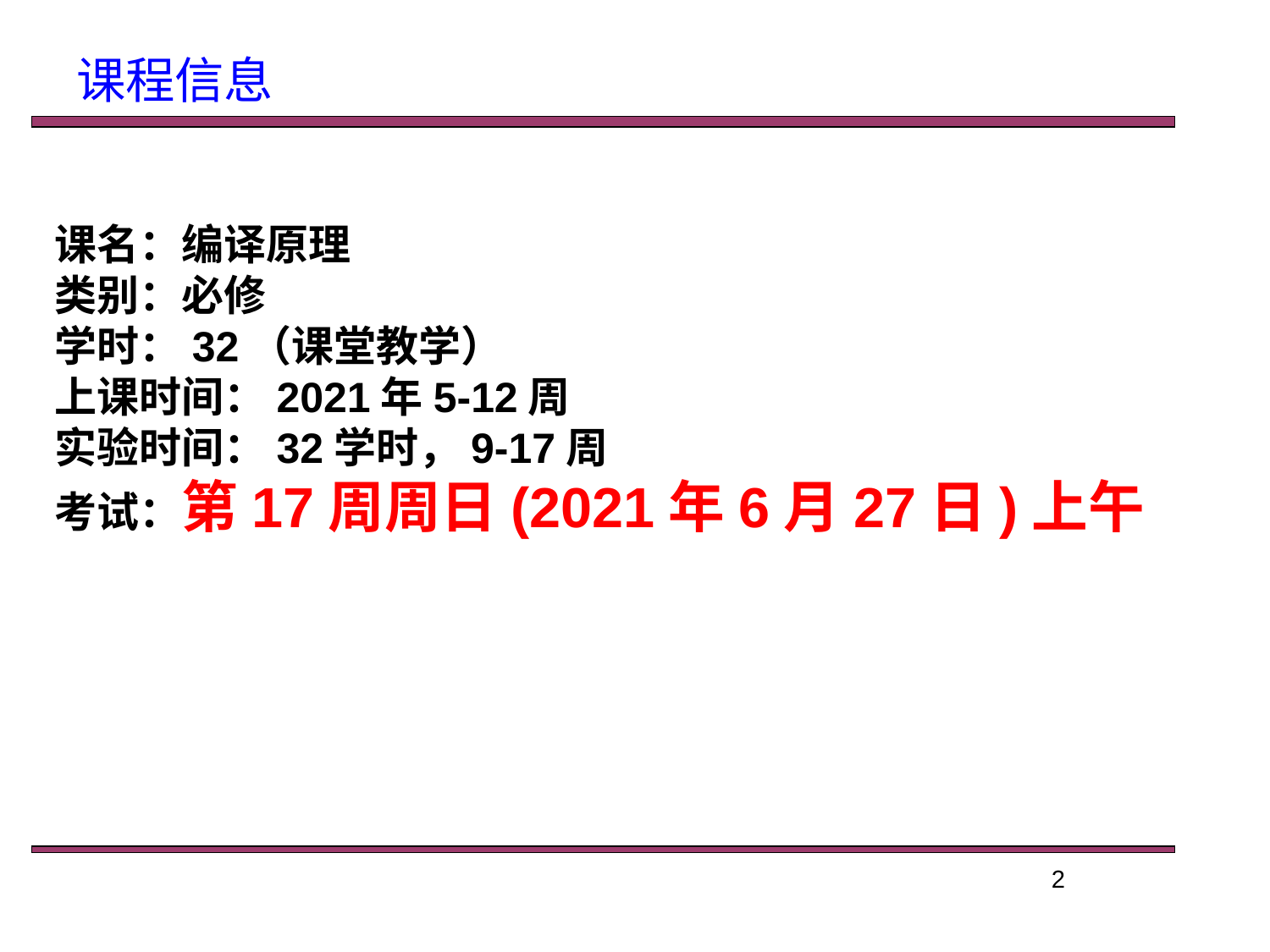

课程信息
课名：编译原理
类别：必修
学时：32（课堂教学）
上课时间：2021年5-12周
实验时间：32学时，9-17周
考试：第17周周日(2021年6月27日)上午

2